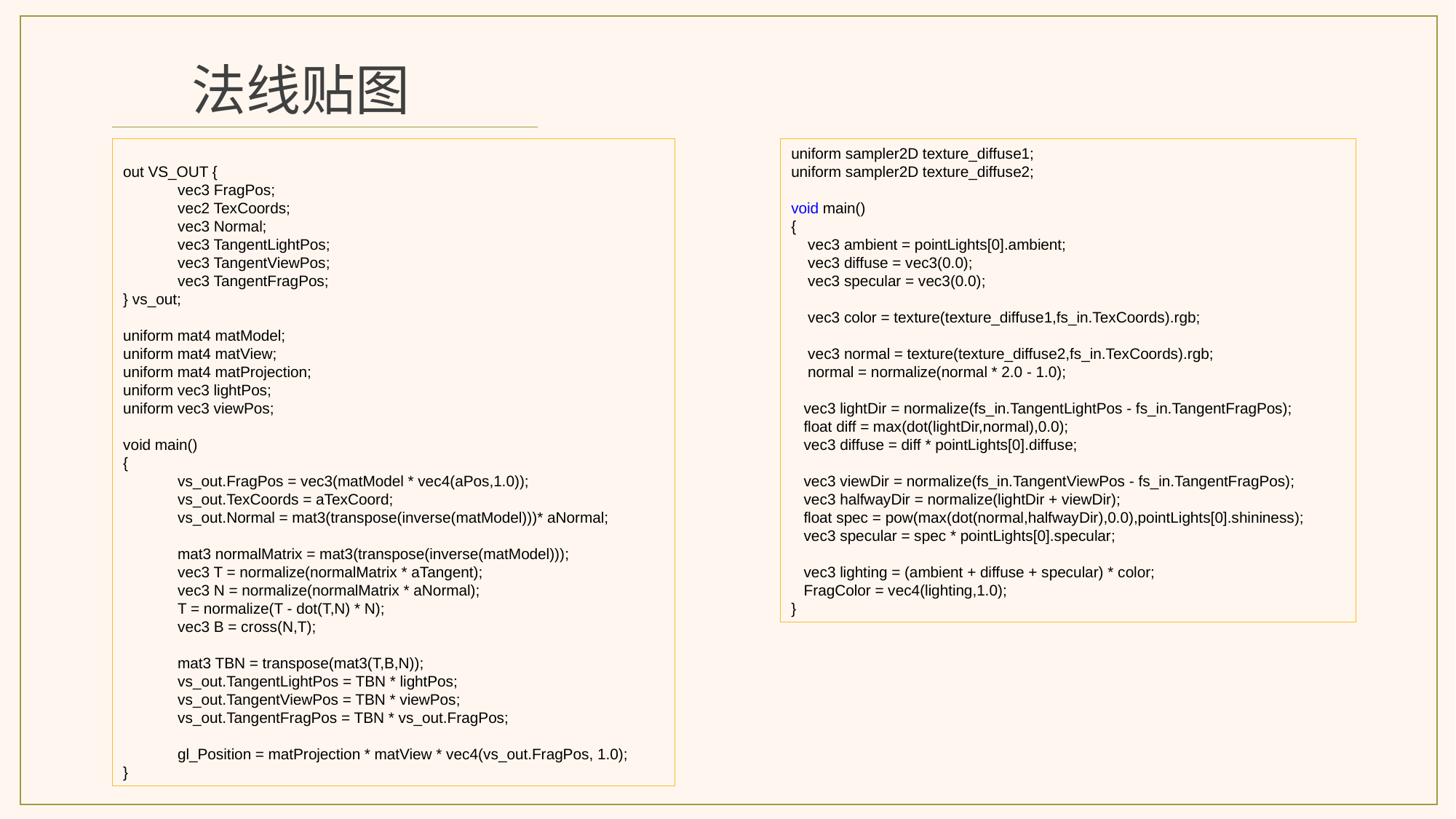

法线贴图

out VS_OUT {
vec3 FragPos;
vec2 TexCoords;
vec3 Normal;
vec3 TangentLightPos;
vec3 TangentViewPos;
vec3 TangentFragPos;
} vs_out;

uniform mat4 matModel;
uniform mat4 matView;
uniform mat4 matProjection;
uniform vec3 lightPos;
uniform vec3 viewPos;

void main()
{
vs_out.FragPos = vec3(matModel * vec4(aPos,1.0));
vs_out.TexCoords = aTexCoord;
vs_out.Normal = mat3(transpose(inverse(matModel)))* aNormal;

mat3 normalMatrix = mat3(transpose(inverse(matModel)));
vec3 T = normalize(normalMatrix * aTangent);
vec3 N = normalize(normalMatrix * aNormal);
T = normalize(T - dot(T,N) * N);
vec3 B = cross(N,T);

mat3 TBN = transpose(mat3(T,B,N));
vs_out.TangentLightPos = TBN * lightPos;
vs_out.TangentViewPos = TBN * viewPos;
vs_out.TangentFragPos = TBN * vs_out.FragPos;

gl_Position = matProjection * matView * vec4(vs_out.FragPos, 1.0);
}
uniform sampler2D texture_diffuse1;
uniform sampler2D texture_diffuse2;

void main()
{
    vec3 ambient = pointLights[0].ambient;
    vec3 diffuse = vec3(0.0);
    vec3 specular = vec3(0.0);

    vec3 color = texture(texture_diffuse1,fs_in.TexCoords).rgb;

    vec3 normal = texture(texture_diffuse2,fs_in.TexCoords).rgb;
    normal = normalize(normal * 2.0 - 1.0);

   vec3 lightDir = normalize(fs_in.TangentLightPos - fs_in.TangentFragPos);
   float diff = max(dot(lightDir,normal),0.0);
   vec3 diffuse = diff * pointLights[0].diffuse;

   vec3 viewDir = normalize(fs_in.TangentViewPos - fs_in.TangentFragPos);
   vec3 halfwayDir = normalize(lightDir + viewDir);
   float spec = pow(max(dot(normal,halfwayDir),0.0),pointLights[0].shininess);
   vec3 specular = spec * pointLights[0].specular;

   vec3 lighting = (ambient + diffuse + specular) * color;
   FragColor = vec4(lighting,1.0);
}